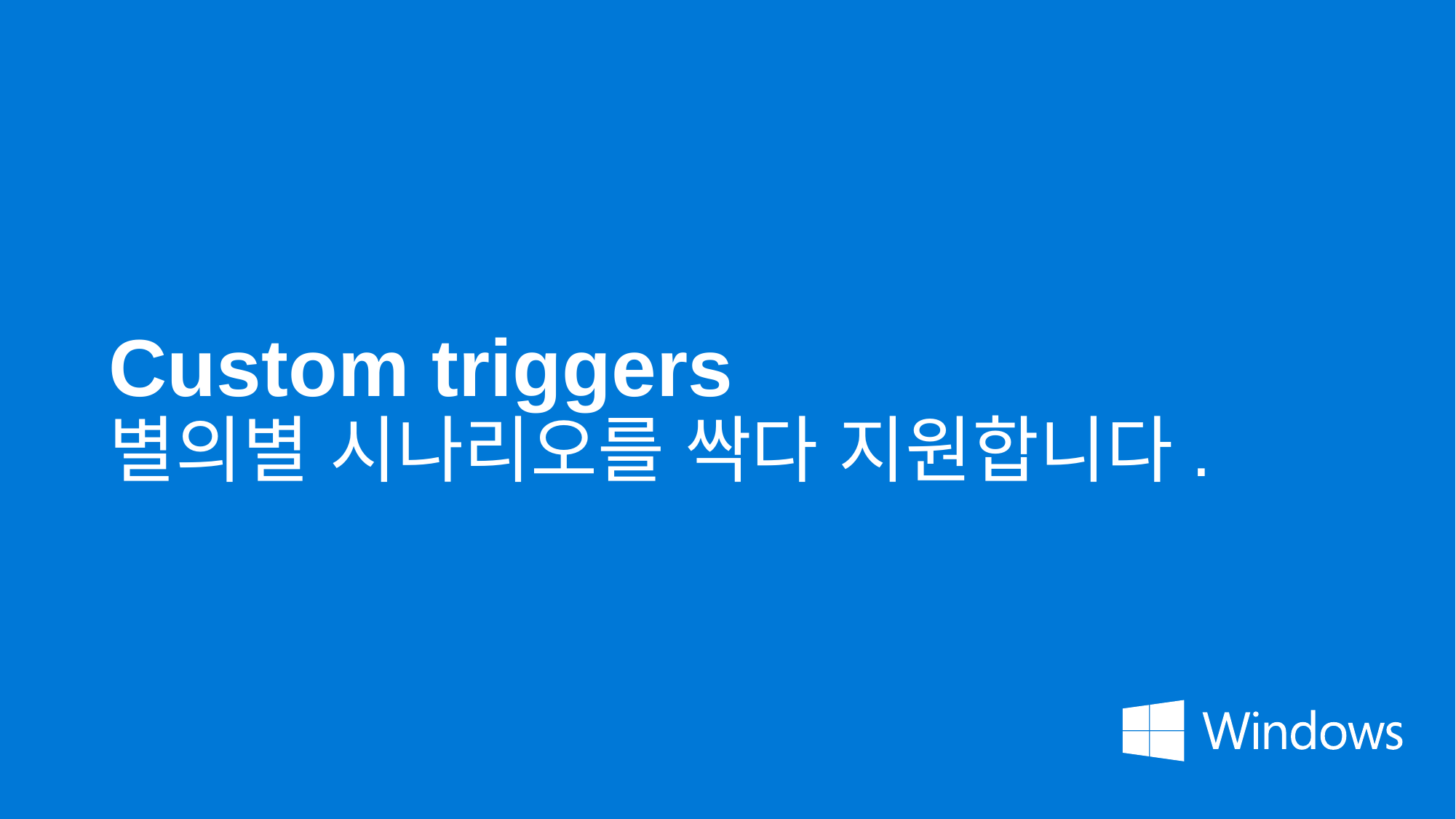

# Custom triggers 별의별 시나리오를 싹다 지원합니다.